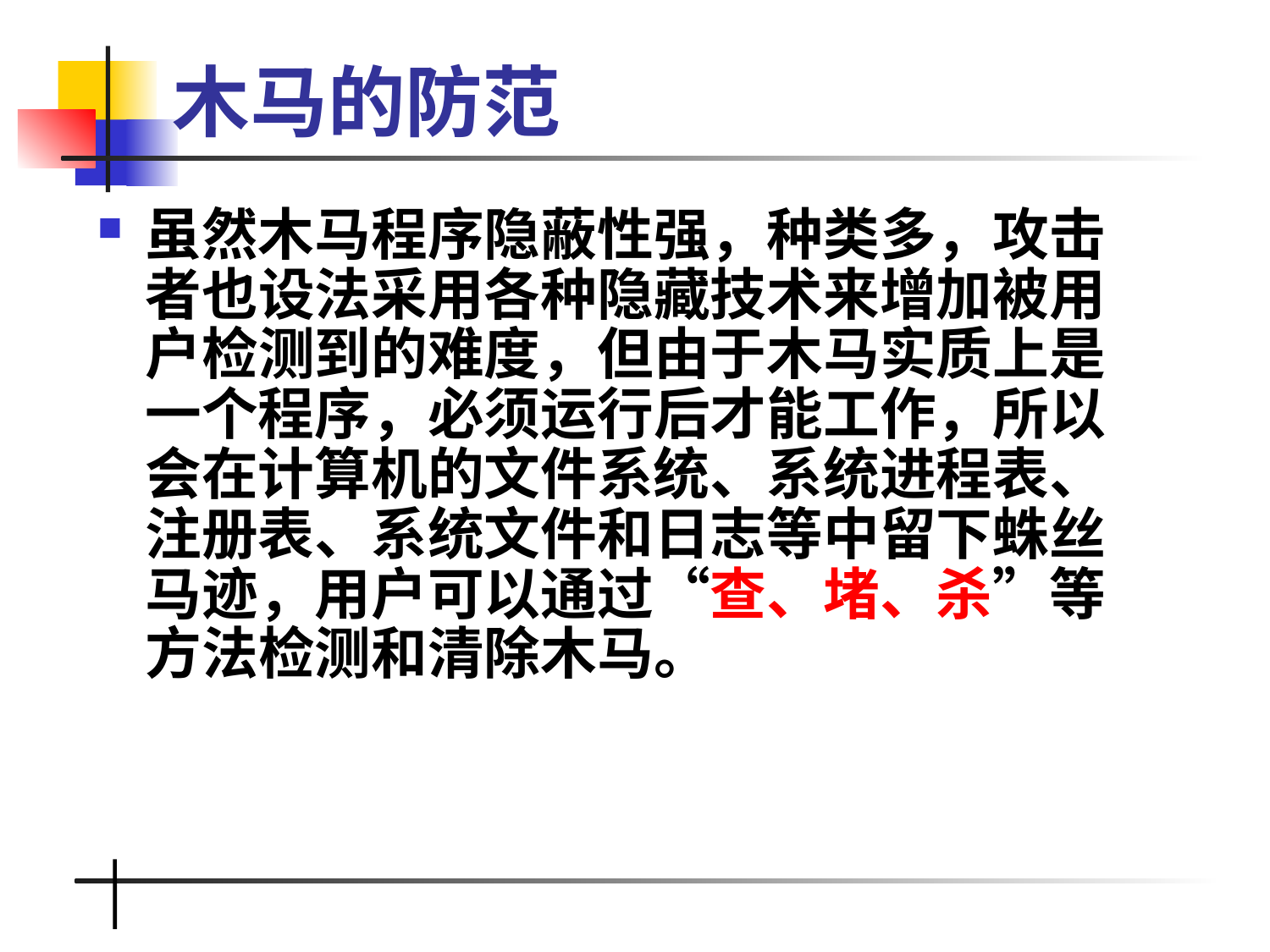

# 木马的防范
虽然木马程序隐蔽性强，种类多，攻击者也设法采用各种隐藏技术来增加被用户检测到的难度，但由于木马实质上是一个程序，必须运行后才能工作，所以会在计算机的文件系统、系统进程表、注册表、系统文件和日志等中留下蛛丝马迹，用户可以通过“查、堵、杀”等方法检测和清除木马。